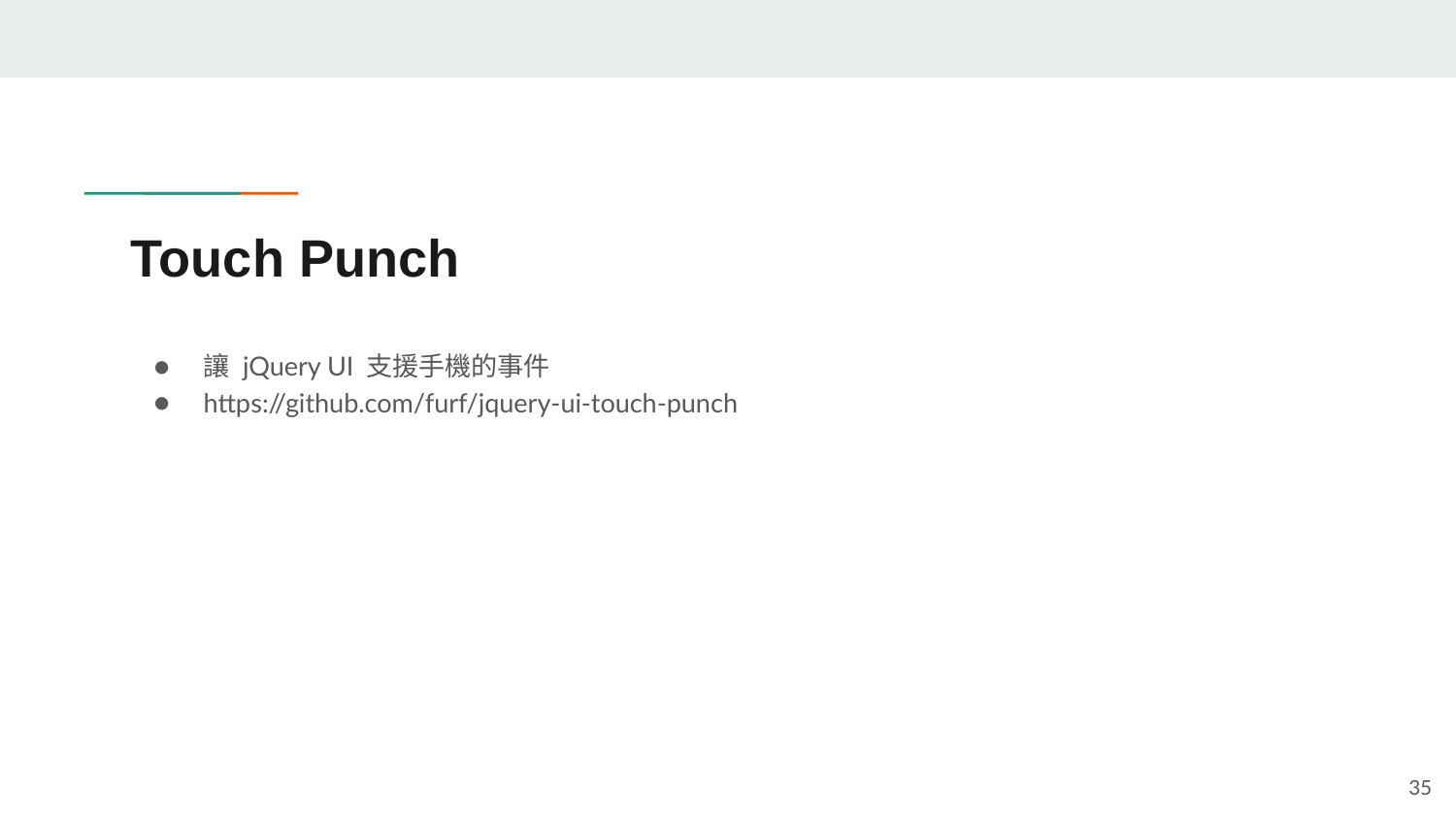

# Touch Punch
讓 jQuery UI 支援手機的事件
https://github.com/furf/jquery-ui-touch-punch
35